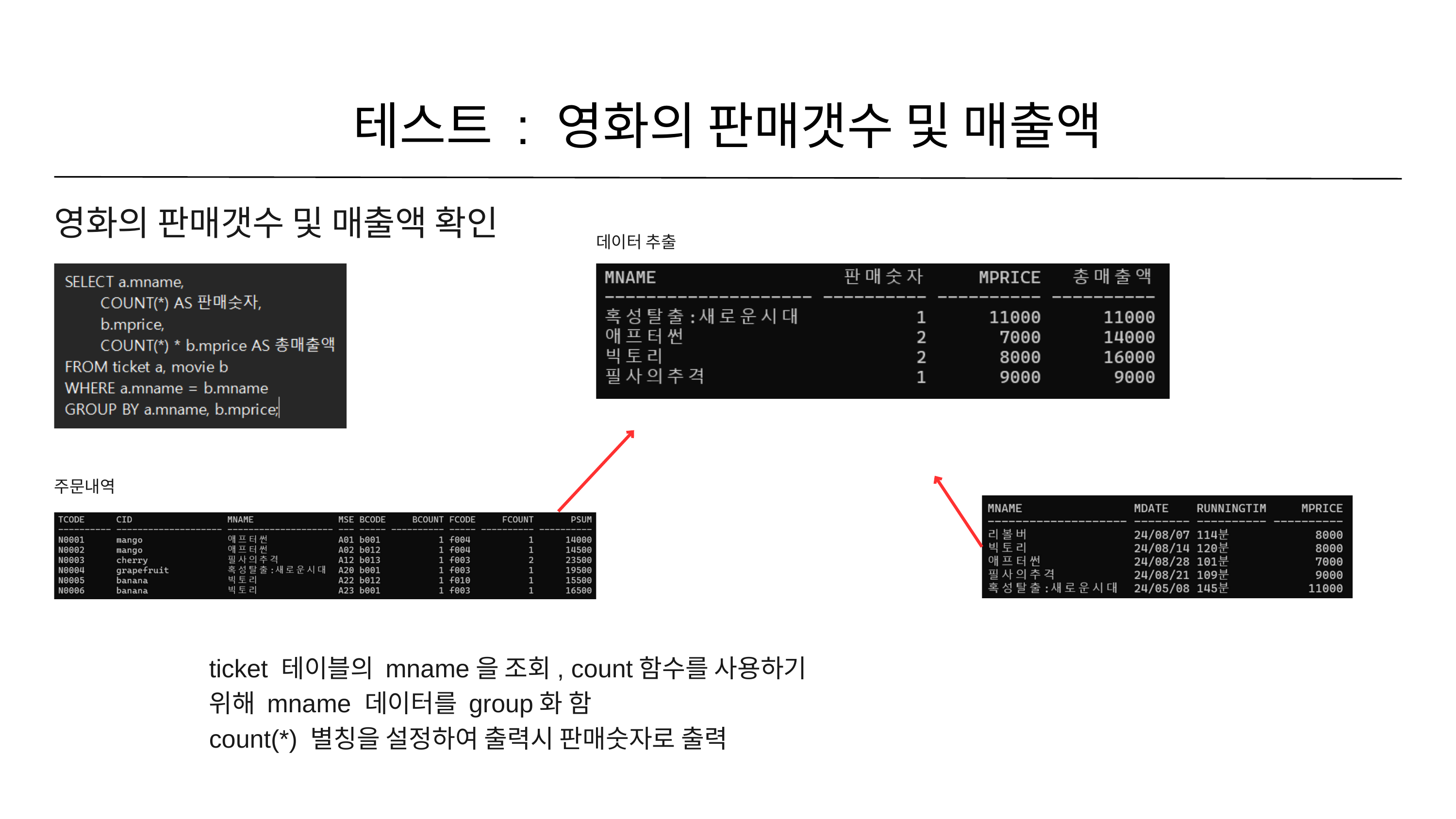

테스트 : 영화의 판매갯수 및 매출액

영화의 판매갯수 및 매출액 확인
데이터 추출

주문내역

ticket 테이블의 mname을 조회, count함수를 사용하기 위해 mname 데이터를 group화 함
count(*) 별칭을 설정하여 출력시 판매숫자로 출력